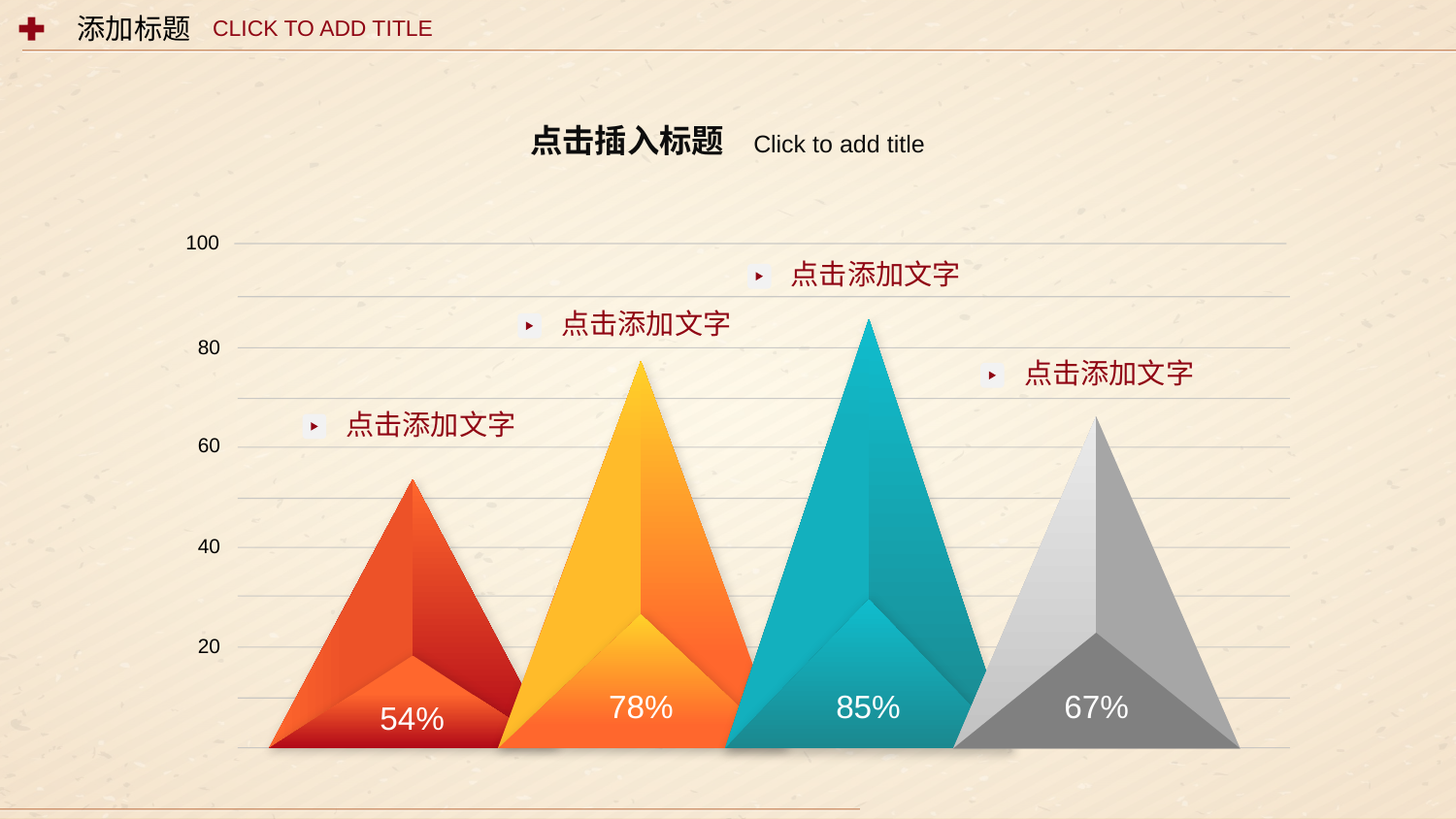

添加标题
CLICK TO ADD TITLE
点击插入标题   Click to add title
100
80
60
40
20
点击添加文字

点击添加文字

85%
点击添加文字

78%
点击添加文字

67%

54%